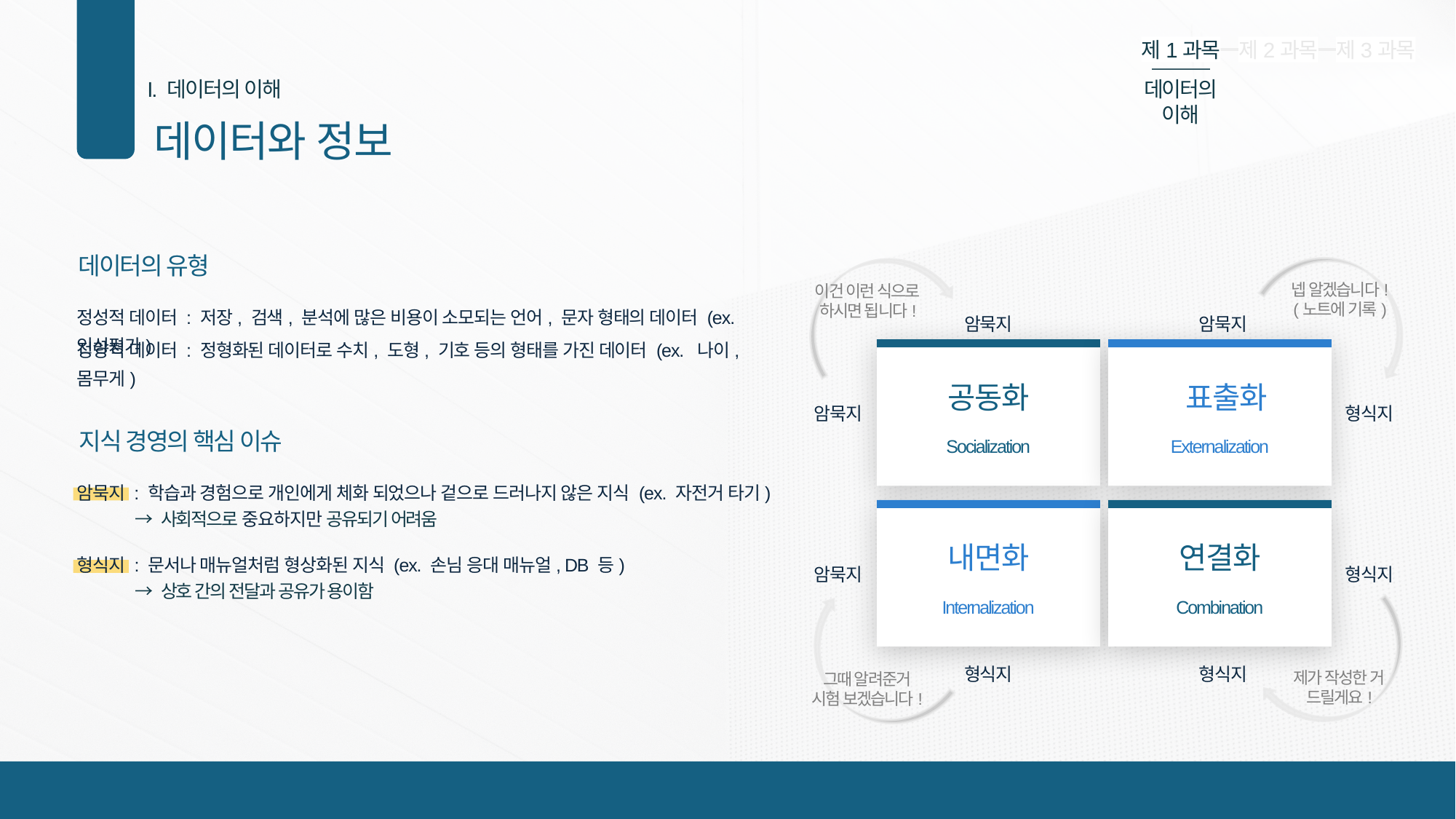

Heavy
제1과목
제2과목
제3과목
ExtraBold

I. 데이터의 이해
데이터의 이해
Bold
데이터와 정보
Regular
01
Light
데이터의 유형

넵 알겠습니다!
(노트에 기록)
이건 이런 식으로
하시면 됩니다!
암묵지
암묵지

공동화
 표출화
암묵지
형식지
Socialization
Externalization

내면화
연결화
암묵지
형식지

Internalization
Combination
형식지
형식지
제가 작성한 거
드릴게요!
그때 알려준거
시험 보겠습니다!
정성적 데이터 : 저장, 검색, 분석에 많은 비용이 소모되는 언어, 문자 형태의 데이터 (ex. 인성평가)
정량적 데이터 : 정형화된 데이터로 수치, 도형, 기호 등의 형태를 가진 데이터 (ex.  나이, 몸무게)
지식 경영의 핵심 이슈
암묵지 : 학습과 경험으로 개인에게 체화 되었으나 겉으로 드러나지 않은 지식 (ex. 자전거 타기)

→ 사회적으로 중요하지만 공유되기 어려움
형식지 : 문서나 매뉴얼처럼 형상화된 지식 (ex. 손님 응대 매뉴얼, DB 등)

→ 상호 간의 전달과 공유가 용이함
3